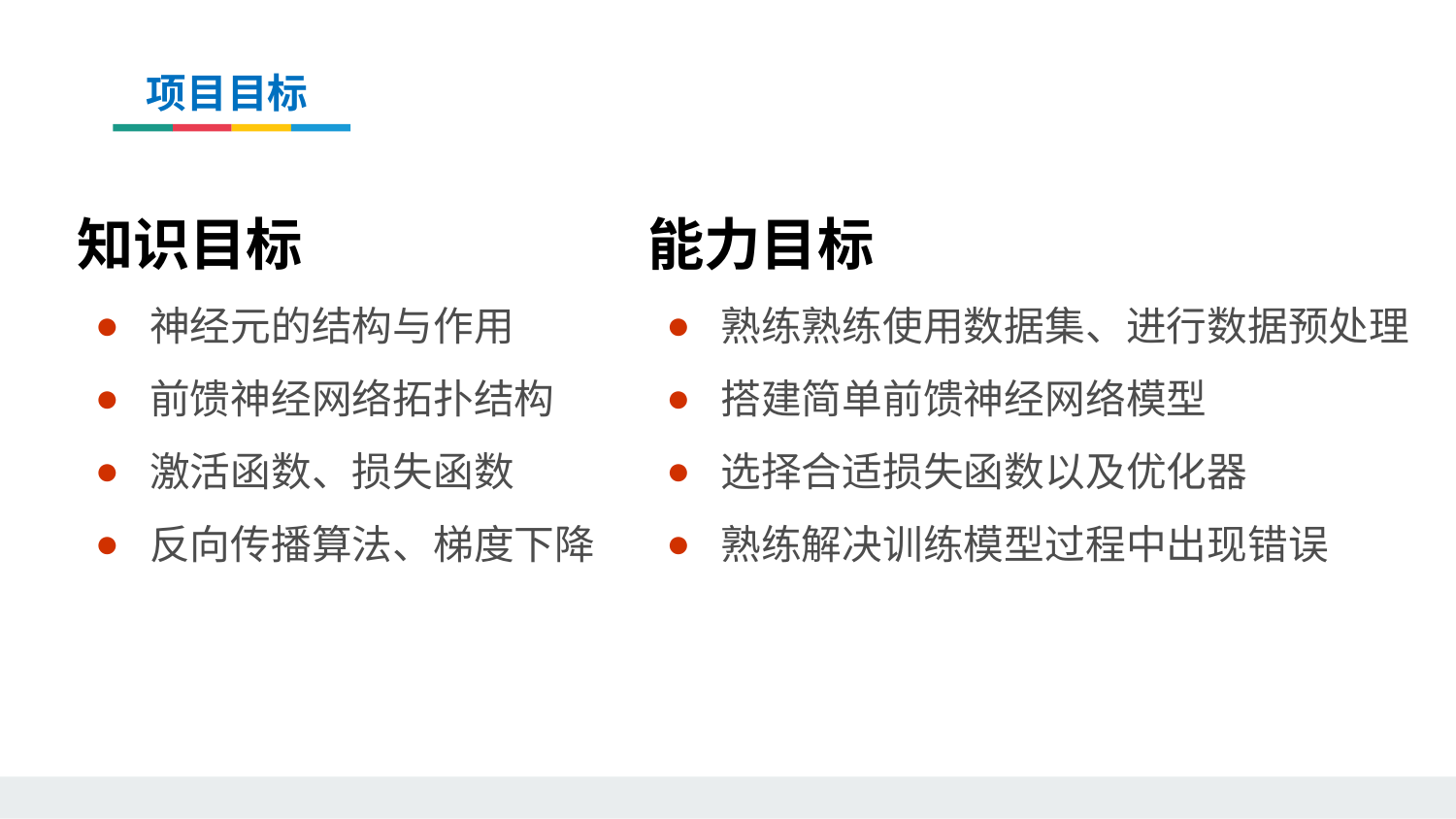

项目目标
知识目标
神经元的结构与作用
前馈神经网络拓扑结构
激活函数、损失函数
反向传播算法、梯度下降
能力目标
熟练熟练使用数据集、进行数据预处理
搭建简单前馈神经网络模型
选择合适损失函数以及优化器
熟练解决训练模型过程中出现错误